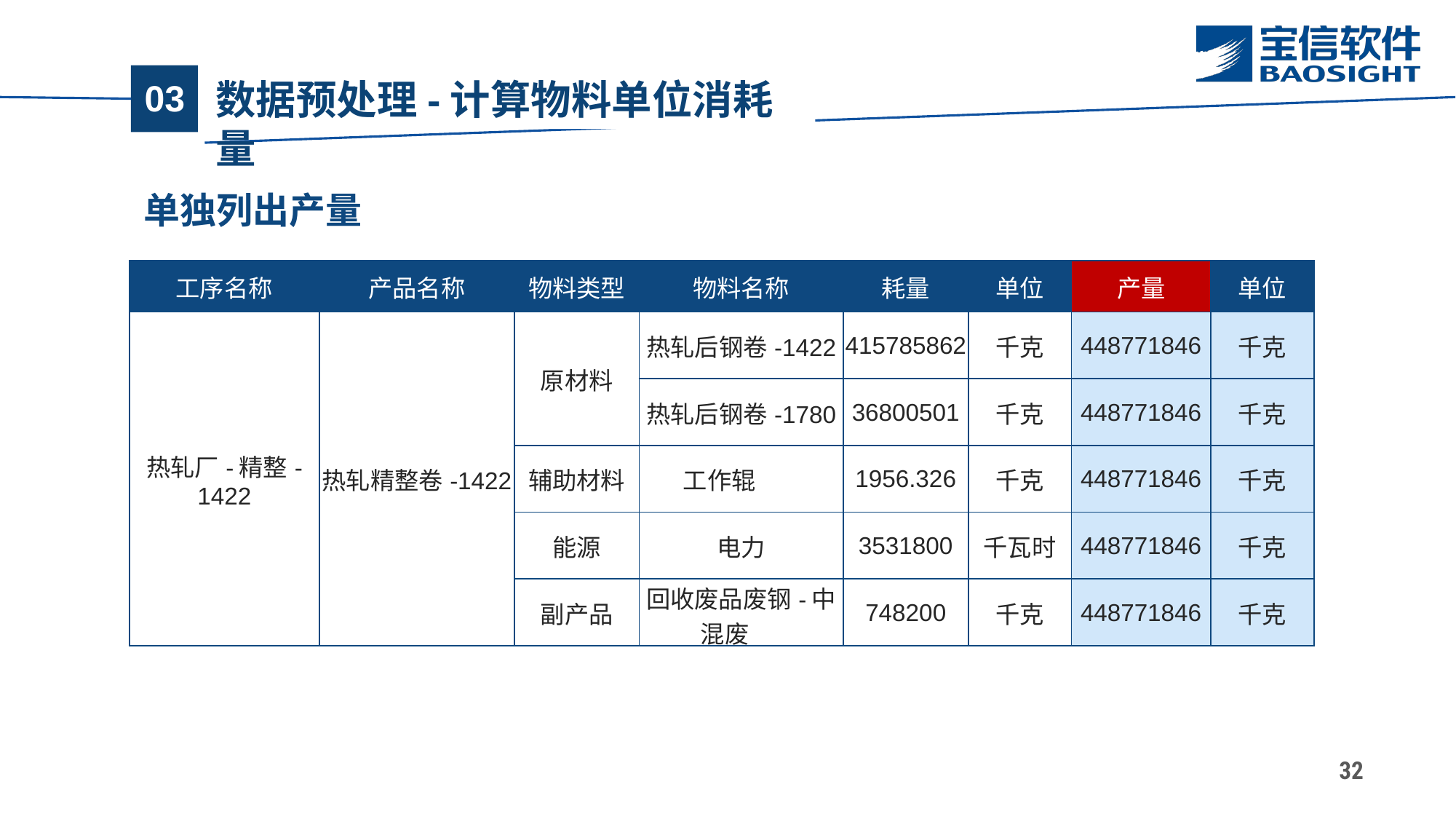

# 数据预处理-计算物料单位消耗量
03
单独列出产量
| 工序名称 | 产品名称 | 物料类型 | 物料名称 | 耗量 | 单位 | 产量 | 单位 |
| --- | --- | --- | --- | --- | --- | --- | --- |
| 热轧厂-精整-1422 | 热轧精整卷-1422 | 原材料 | 热轧后钢卷-1422 | 415785862 | 千克 | 448771846 | 千克 |
|  |  |  | 热轧后钢卷-1780 | 36800501 | 千克 | 448771846 | 千克 |
|  |  | 辅助材料 | 工作辊 | 1956.326 | 千克 | 448771846 | 千克 |
|  |  | 能源 | 电力 | 3531800 | 千瓦时 | 448771846 | 千克 |
|  |  | 副产品 | 回收废品废钢-中混废 | 748200 | 千克 | 448771846 | 千克 |